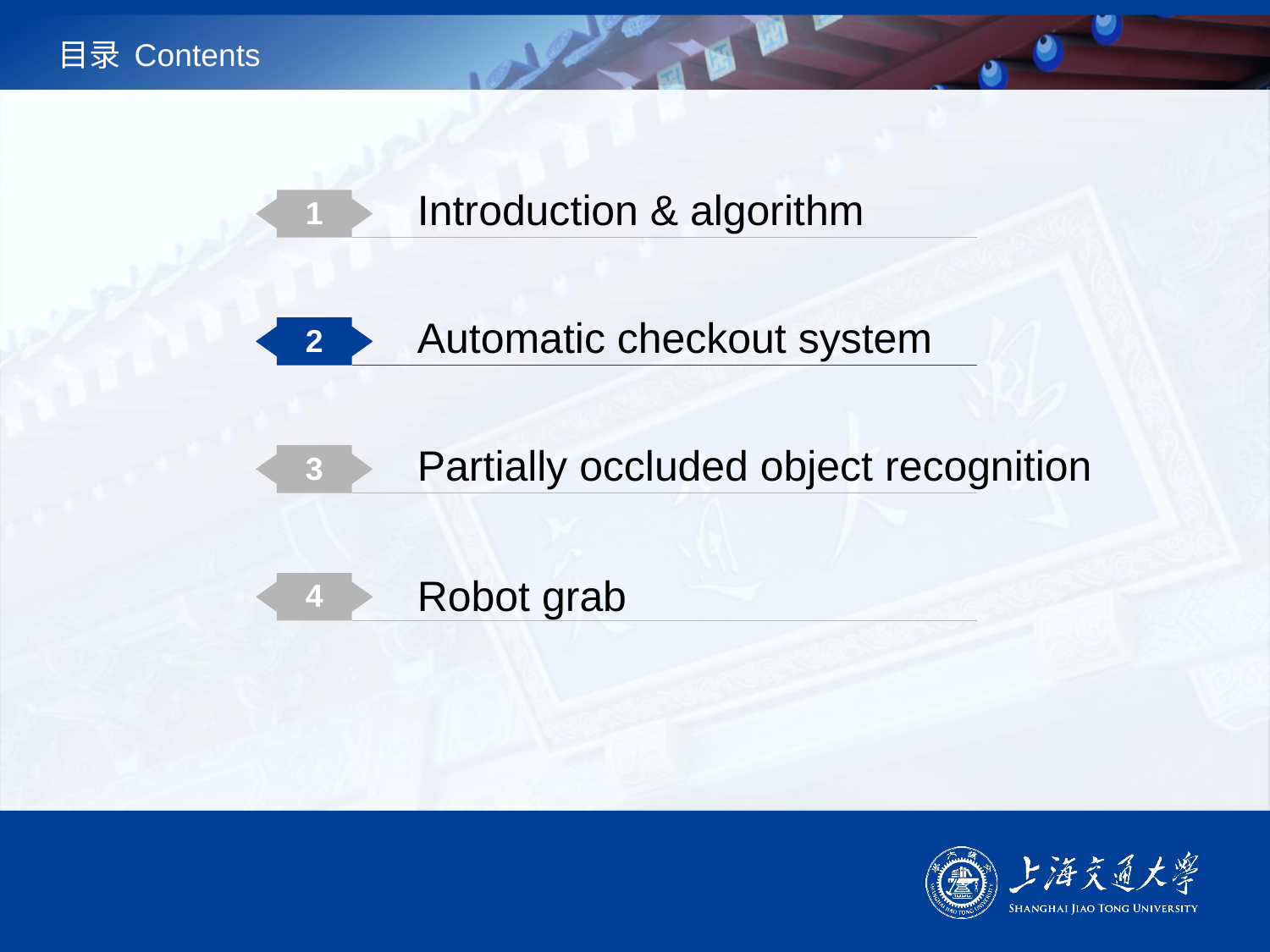

# 目录 Contents
Introduction & algorithm
1

Automatic checkout system
2

Partially occluded object recognition
3

Robot grab
4